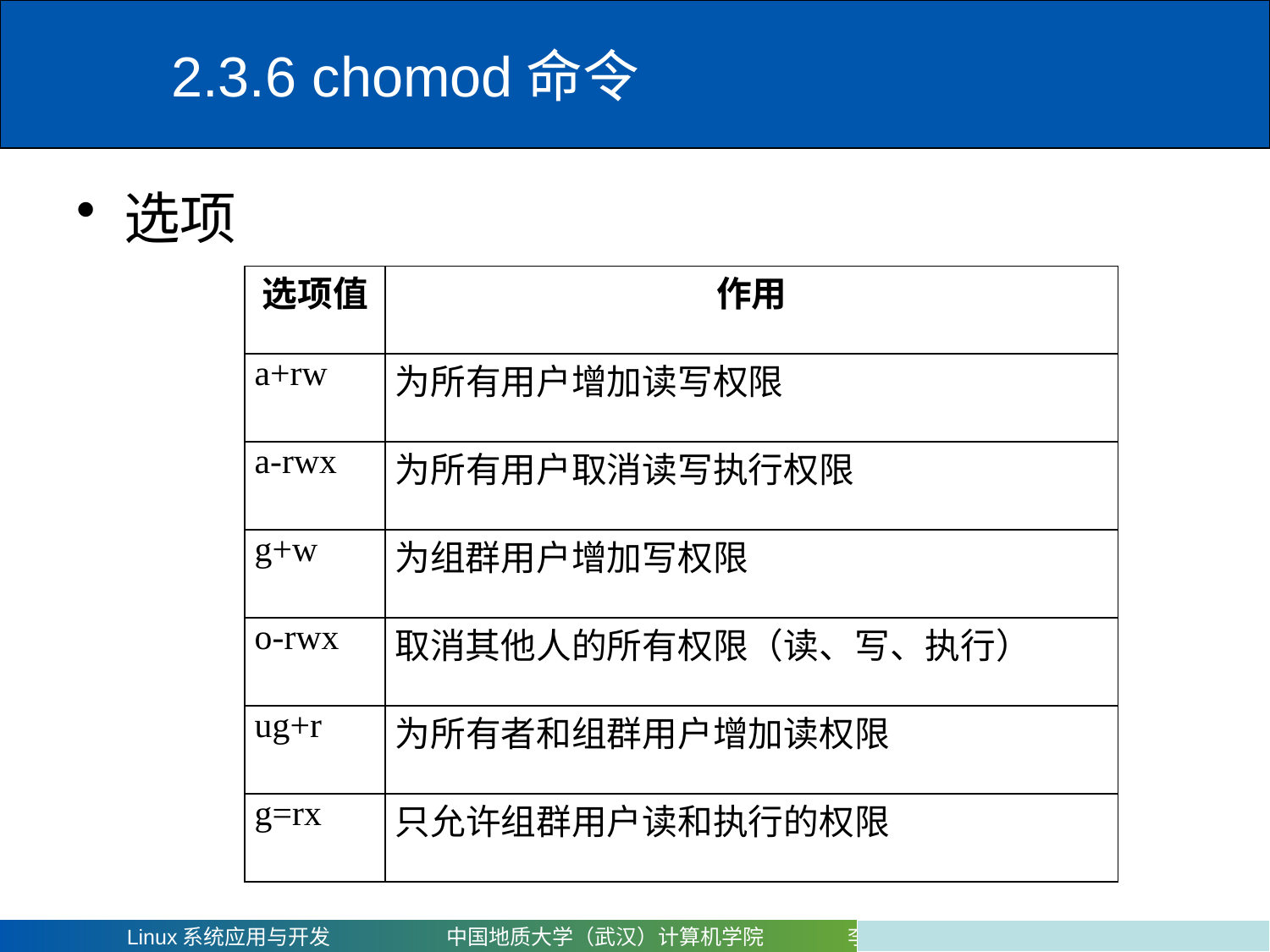

# 2.3.6 chomod命令
选项
| 选项值 | 作用 |
| --- | --- |
| a+rw | 为所有用户增加读写权限 |
| a-rwx | 为所有用户取消读写执行权限 |
| g+w | 为组群用户增加写权限 |
| o-rwx | 取消其他人的所有权限（读、写、执行） |
| ug+r | 为所有者和组群用户增加读权限 |
| g=rx | 只允许组群用户读和执行的权限 |